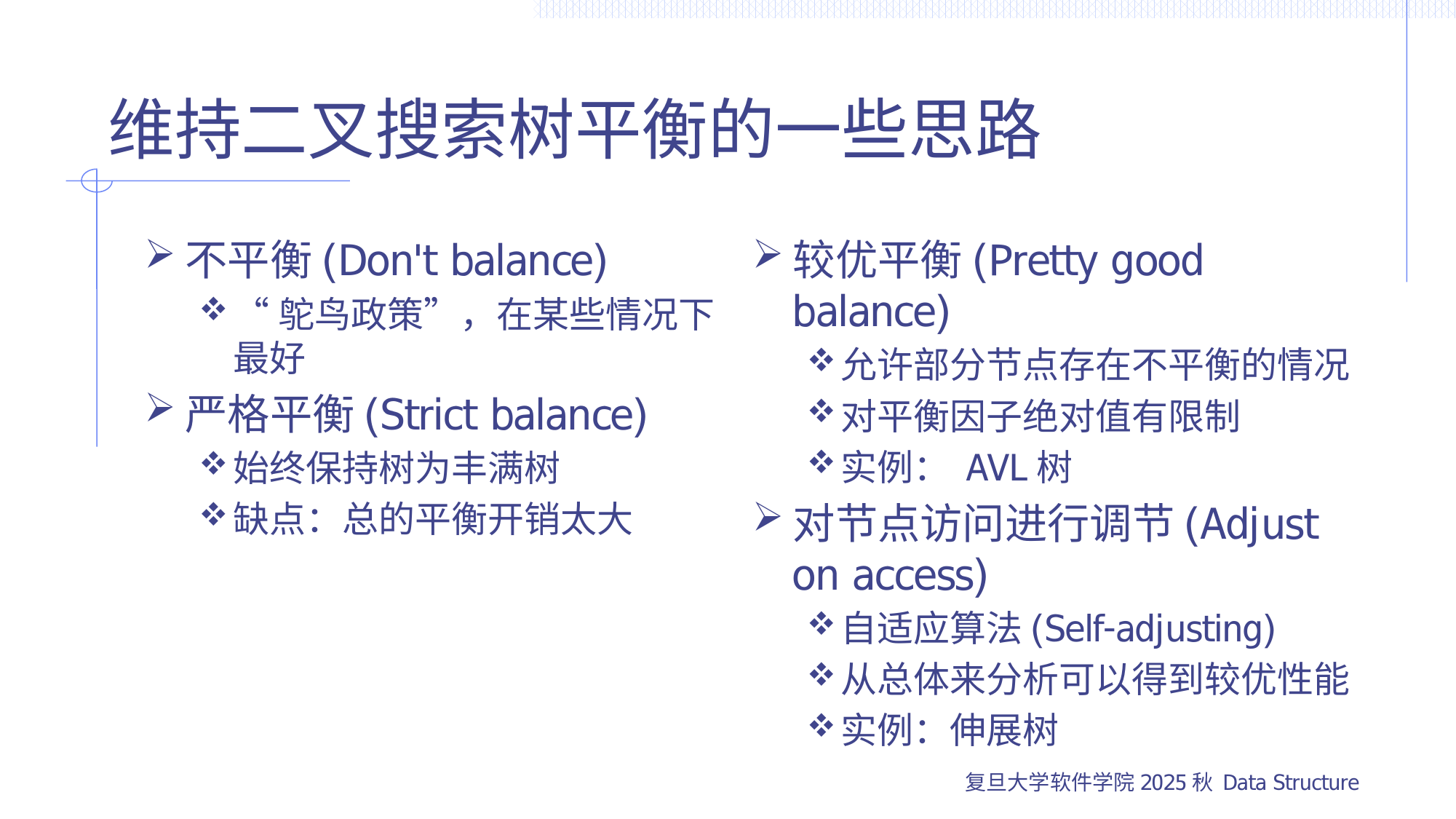

# 维持二叉搜索树平衡的一些思路
不平衡(Don't balance)
“鸵鸟政策”，在某些情况下最好
严格平衡(Strict balance)
始终保持树为丰满树
缺点：总的平衡开销太大

较优平衡(Pretty good balance)
允许部分节点存在不平衡的情况
对平衡因子绝对值有限制
实例： AVL树
对节点访问进行调节(Adjust on access)
自适应算法(Self-adjusting)
从总体来分析可以得到较优性能
实例：伸展树